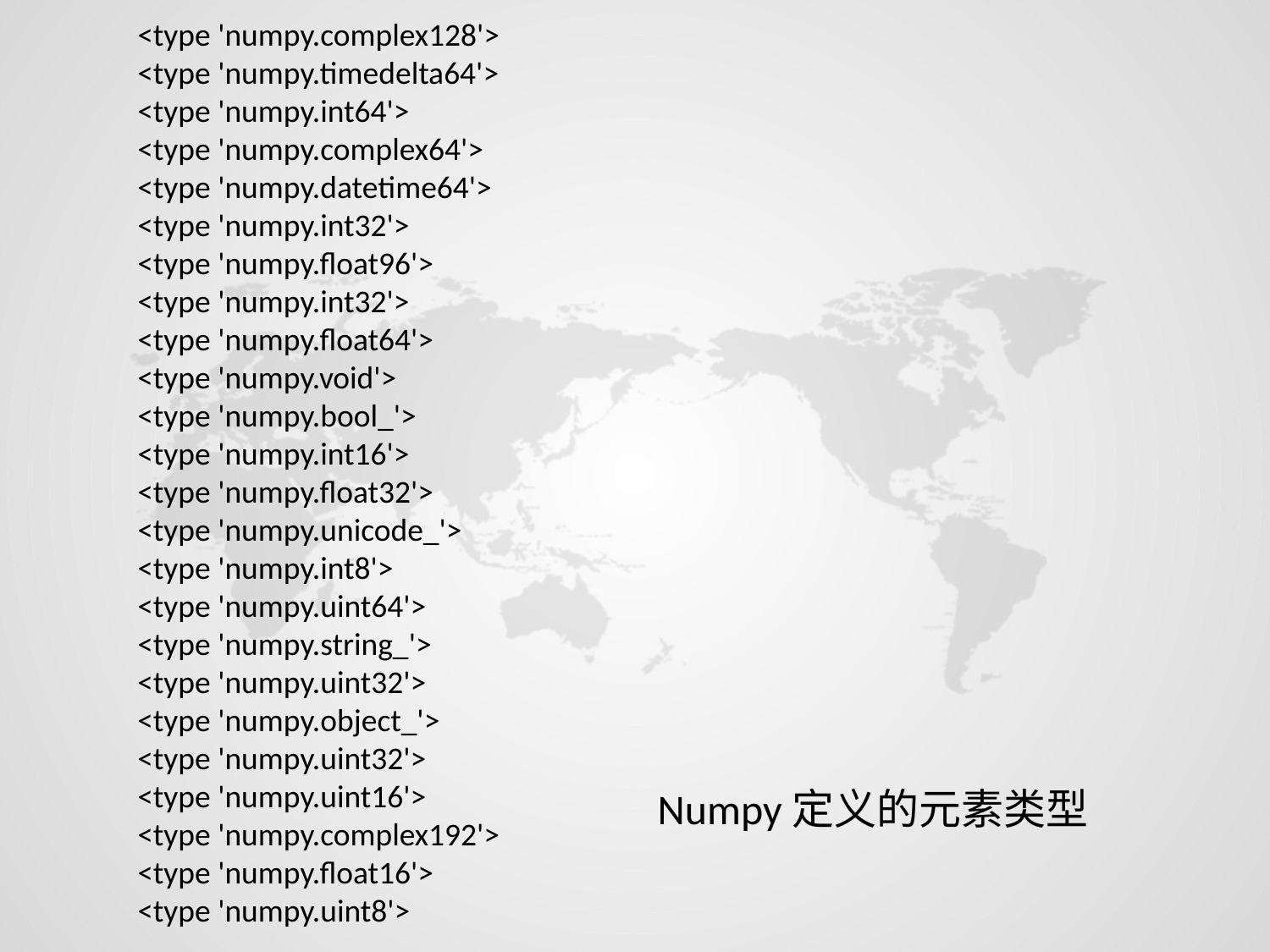

<type 'numpy.complex128'>
<type 'numpy.timedelta64'>
<type 'numpy.int64'>
<type 'numpy.complex64'>
<type 'numpy.datetime64'>
<type 'numpy.int32'>
<type 'numpy.float96'>
<type 'numpy.int32'>
<type 'numpy.float64'>
<type 'numpy.void'>
<type 'numpy.bool_'>
<type 'numpy.int16'>
<type 'numpy.float32'>
<type 'numpy.unicode_'>
<type 'numpy.int8'>
<type 'numpy.uint64'>
<type 'numpy.string_'>
<type 'numpy.uint32'>
<type 'numpy.object_'>
<type 'numpy.uint32'>
<type 'numpy.uint16'>
<type 'numpy.complex192'>
<type 'numpy.float16'>
<type 'numpy.uint8'>
Numpy定义的元素类型